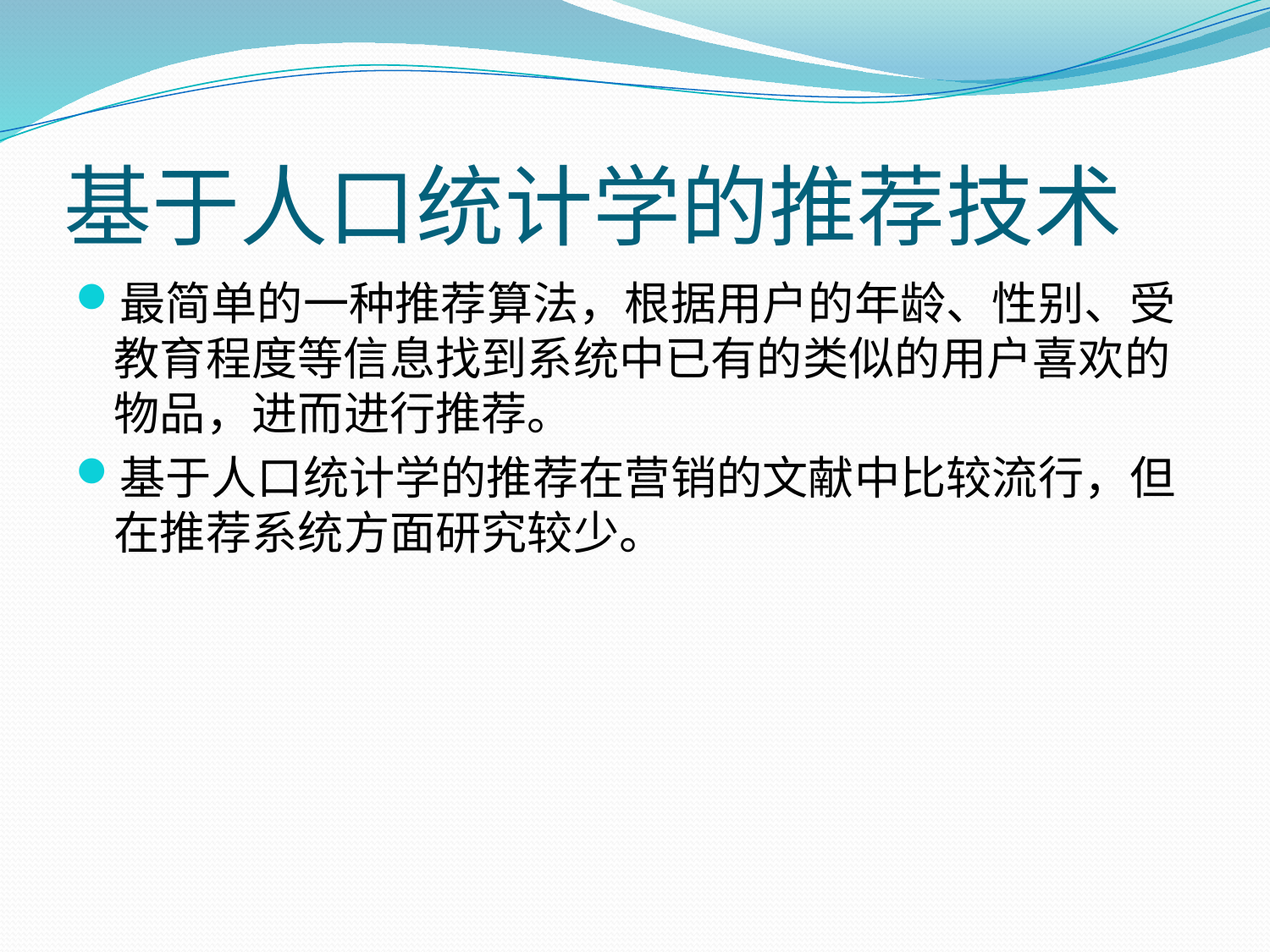

# 基于人口统计学的推荐技术
最简单的一种推荐算法，根据用户的年龄、性别、受教育程度等信息找到系统中已有的类似的用户喜欢的物品，进而进行推荐。
基于人口统计学的推荐在营销的文献中比较流行，但在推荐系统方面研究较少。